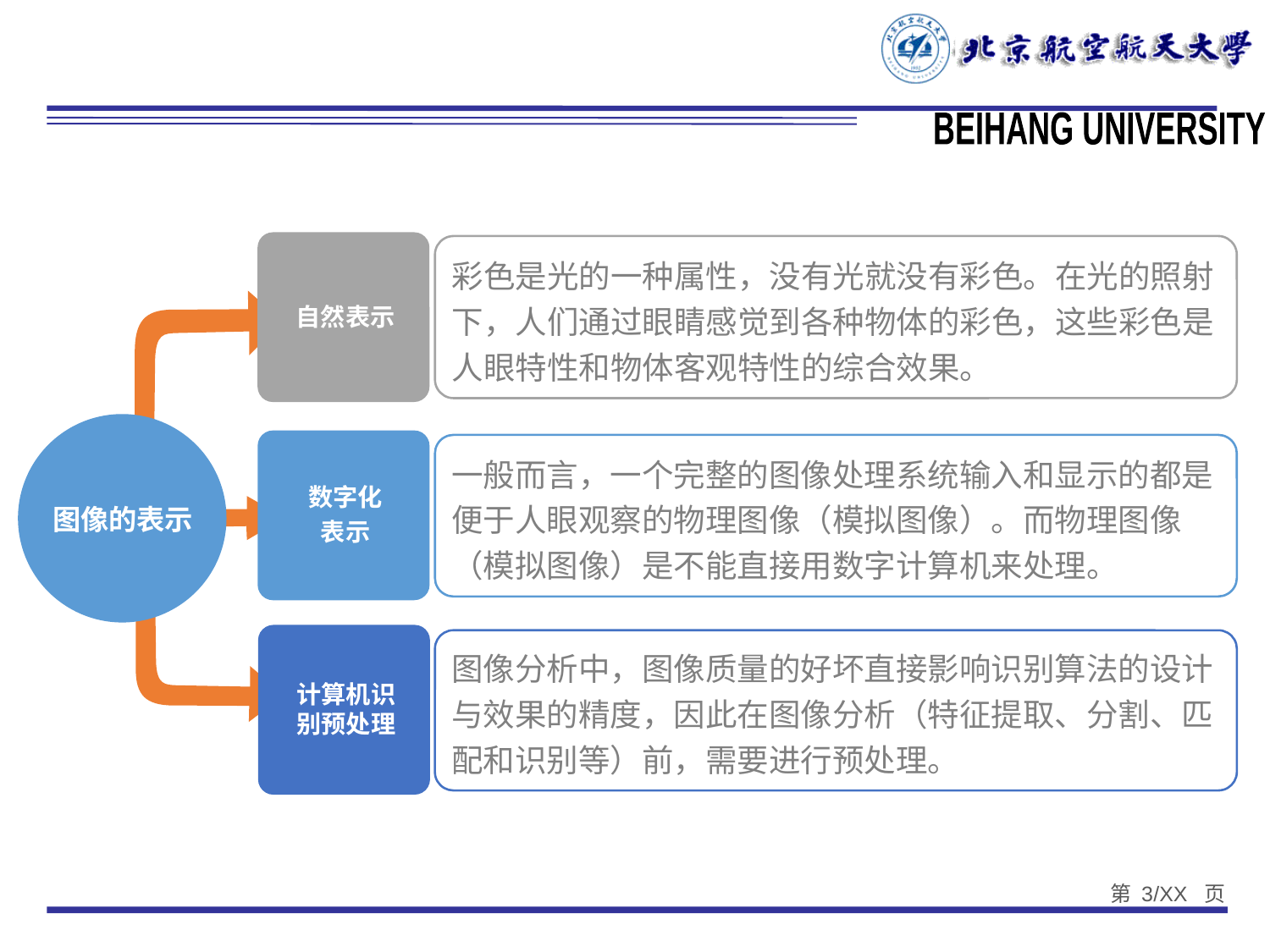

#

彩色是光的一种属性，没有光就没有彩色。在光的照射下，人们通过眼睛感觉到各种物体的彩色，这些彩色是人眼特性和物体客观特性的综合效果。

自然表示

一般而言，一个完整的图像处理系统输入和显示的都是便于人眼观察的物理图像（模拟图像）。而物理图像（模拟图像）是不能直接用数字计算机来处理。

图像的表示
数字化
表示

图像分析中，图像质量的好坏直接影响识别算法的设计与效果的精度，因此在图像分析（特征提取、分割、匹配和识别等）前，需要进行预处理。
计算机识别预处理